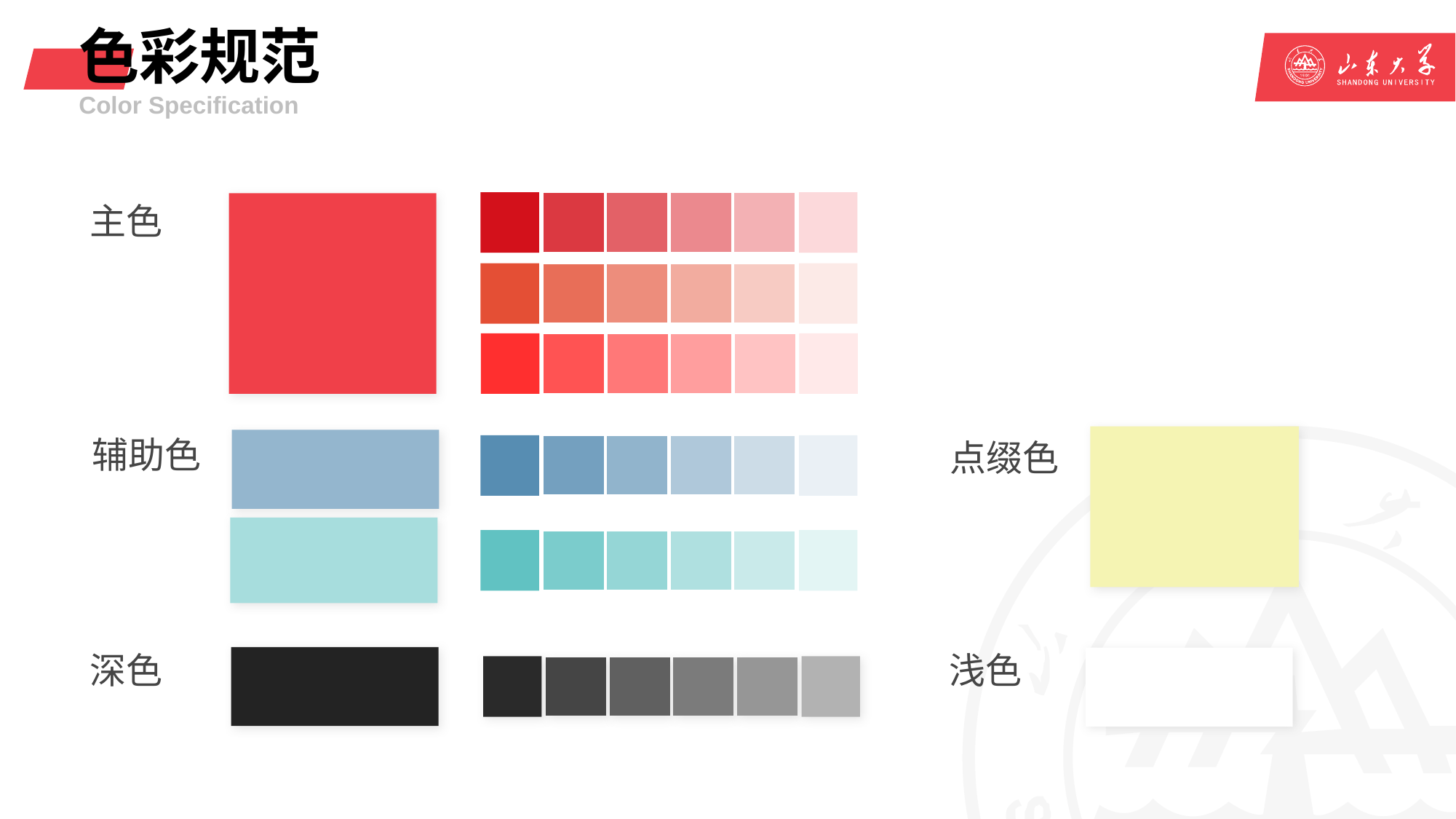

# 色彩规范
Color Specification

主色

辅助色

点缀色

深色
浅色